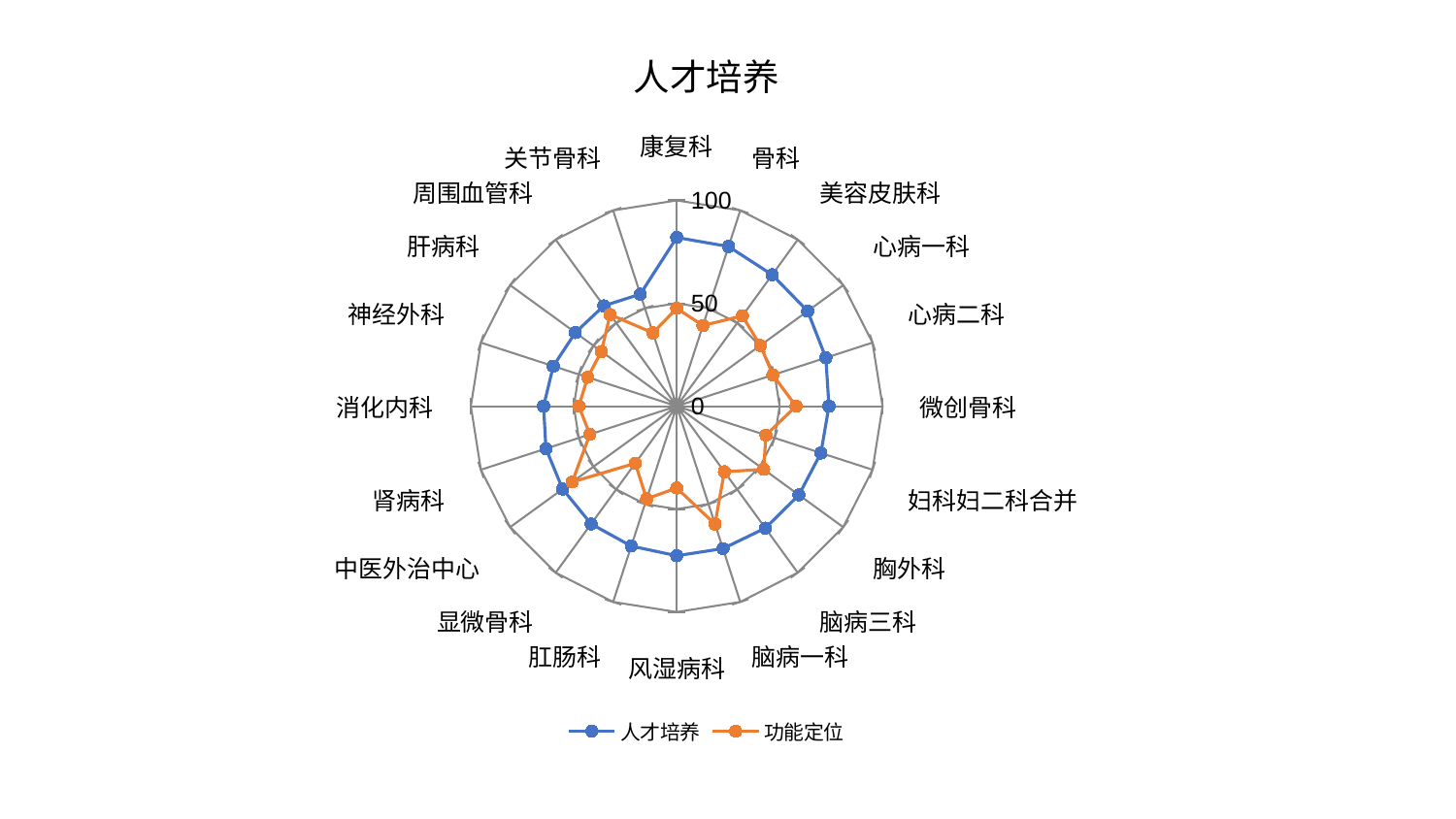

### Chart: 人才培养

| Category | 人才培养 | 功能定位 |
|---|---|---|
| 康复科 | 81.98122493544123 | 47.54437962897609 |
| 骨科 | 81.57927248730438 | 41.22482687344971 |
| 美容皮肤科 | 78.91558198952704 | 54.264672815992135 |
| 心病一科 | 78.61087831420814 | 50.220240698878776 |
| 心病二科 | 76.17493540472454 | 49.12466413287636 |
| 微创骨科 | 73.95547818902116 | 57.96872910782233 |
| 妇科妇二科合并 | 73.66017277969321 | 45.574206135737526 |
| 胸外科 | 73.37223967023482 | 52.2380770920492 |
| 脑病三科 | 73.25533003522007 | 39.40287805105443 |
| 脑病一科 | 72.76397602386255 | 60.24968331121986 |
| 风湿病科 | 72.66218479867273 | 39.74032138158527 |
| 肛肠科 | 71.45524904339607 | 47.35939522841342 |
| 显微骨科 | 70.72849095038119 | 34.27877389740875 |
| 中医外治中心 | 68.4873935675524 | 62.70029434097889 |
| 肾病科 | 66.77933182347907 | 44.37380244956305 |
| 消化内科 | 64.66063182285309 | 47.547386193291494 |
| 神经外科 | 63.02476391249099 | 45.4935922950147 |
| 肝病科 | 60.857633464770025 | 45.18743799398939 |
| 周围血管科 | 60.275552959770685 | 55.05401841477667 |
| 关节骨科 | 57.24171238771464 | 37.47039724271683 |
69